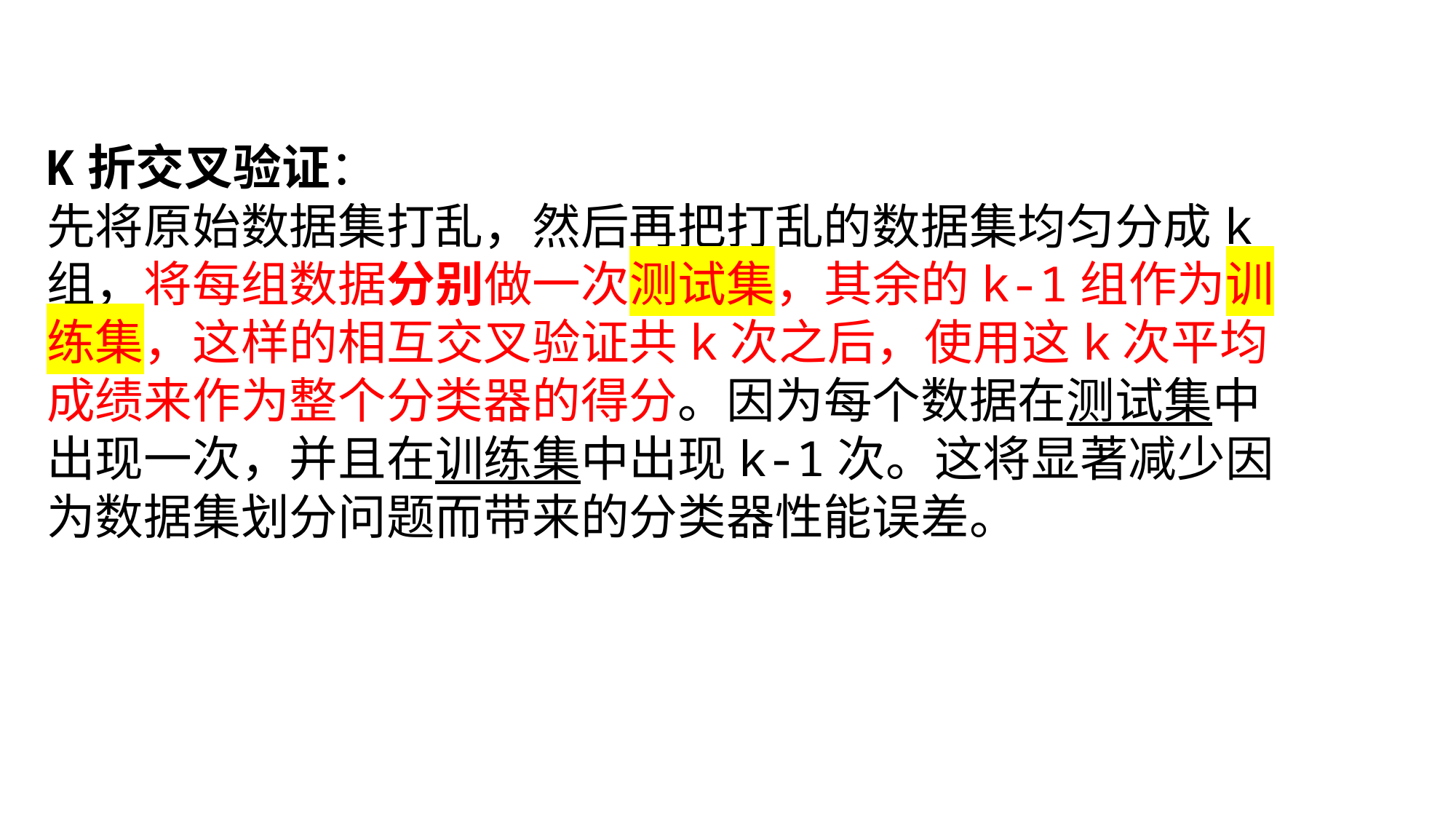

K折交叉验证：
先将原始数据集打乱，然后再把打乱的数据集均匀分成k组，将每组数据分别做一次测试集，其余的k-1组作为训练集，这样的相互交叉验证共k次之后，使用这k次平均成绩来作为整个分类器的得分。因为每个数据在测试集中出现一次，并且在训练集中出现k-1次。这将显著减少因为数据集划分问题而带来的分类器性能误差。